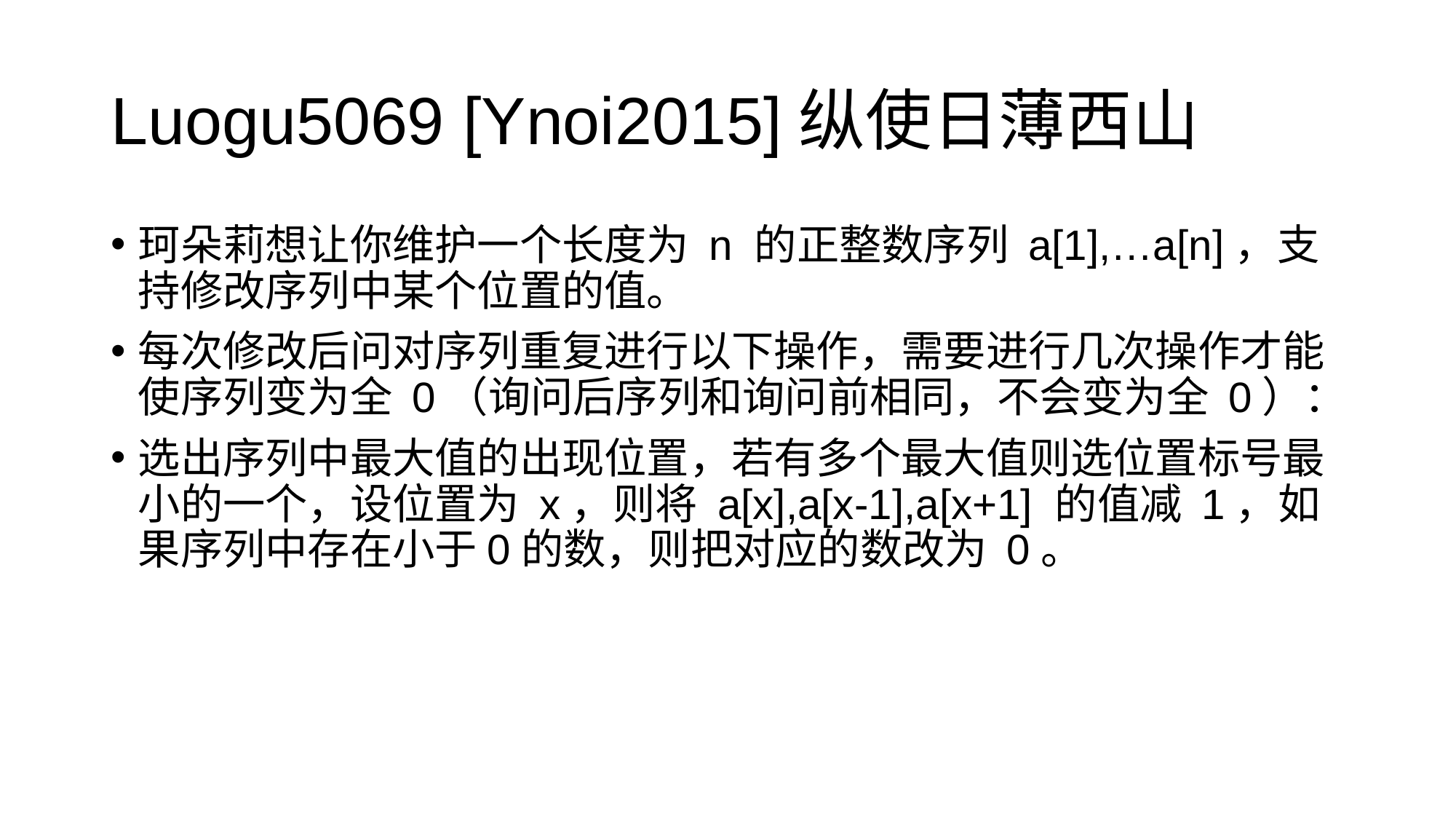

# Luogu5069 [Ynoi2015]纵使日薄西山
珂朵莉想让你维护一个长度为 n 的正整数序列 a[1],…a[n]​，支持修改序列中某个位置的值。
每次修改后问对序列重复进行以下操作，需要进行几次操作才能使序列变为全 0（询问后序列和询问前相同，不会变为全 0）：
选出序列中最大值的出现位置，若有多个最大值则选位置标号最小的一个，设位置为 x，则将 a[x],a[x-1],a[x+1]​ 的值减 1，如果序列中存在小于0的数，则把对应的数改为 0。